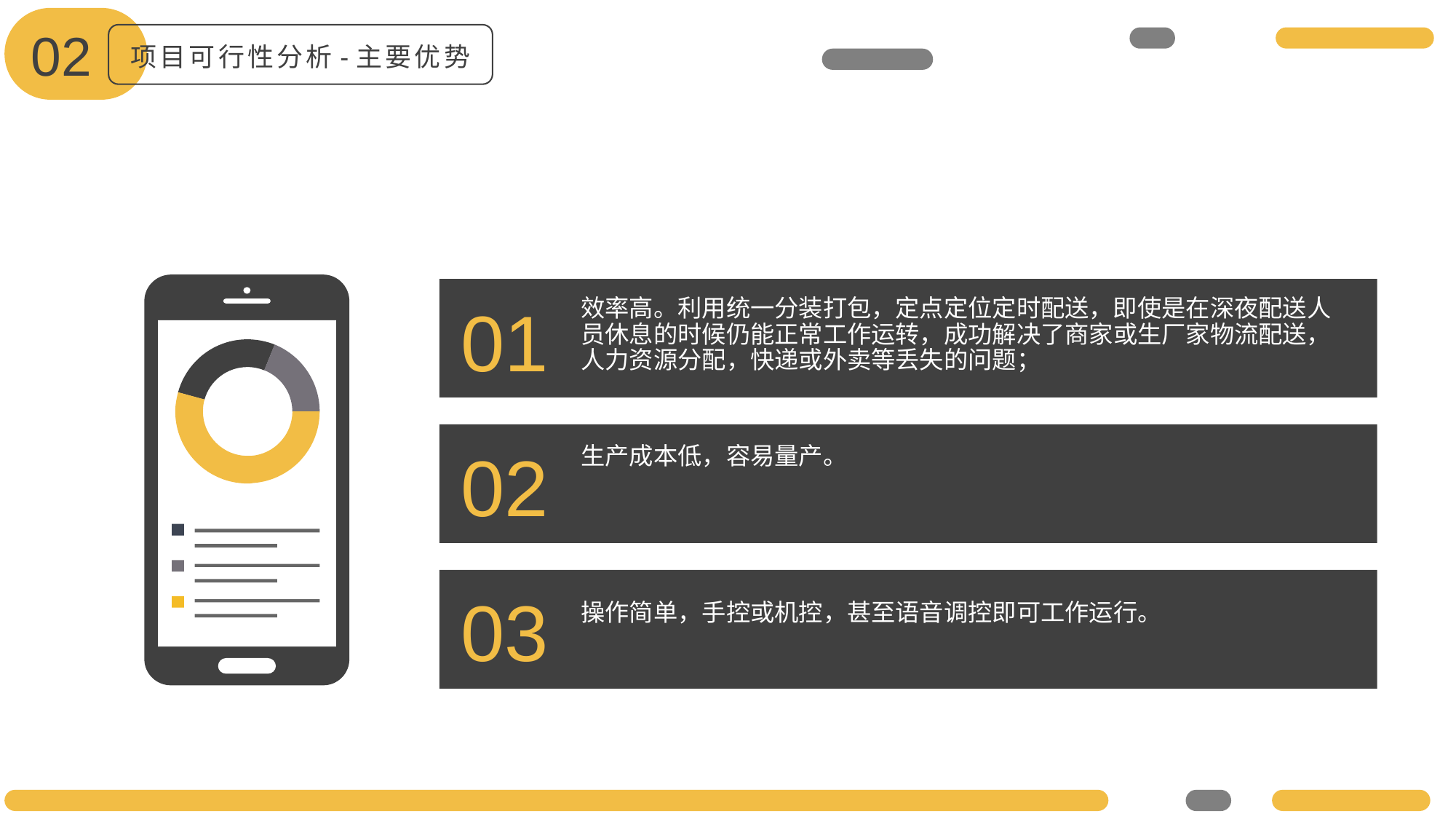

02
项目可行性分析-主要优势

效率高。利用统一分装打包，定点定位定时配送，即使是在深夜配送人员休息的时候仍能正常工作运转，成功解决了商家或生厂家物流配送，人力资源分配，快递或外卖等丢失的问题；
01

02
生产成本低，容易量产。

03
操作简单，手控或机控，甚至语音调控即可工作运行。